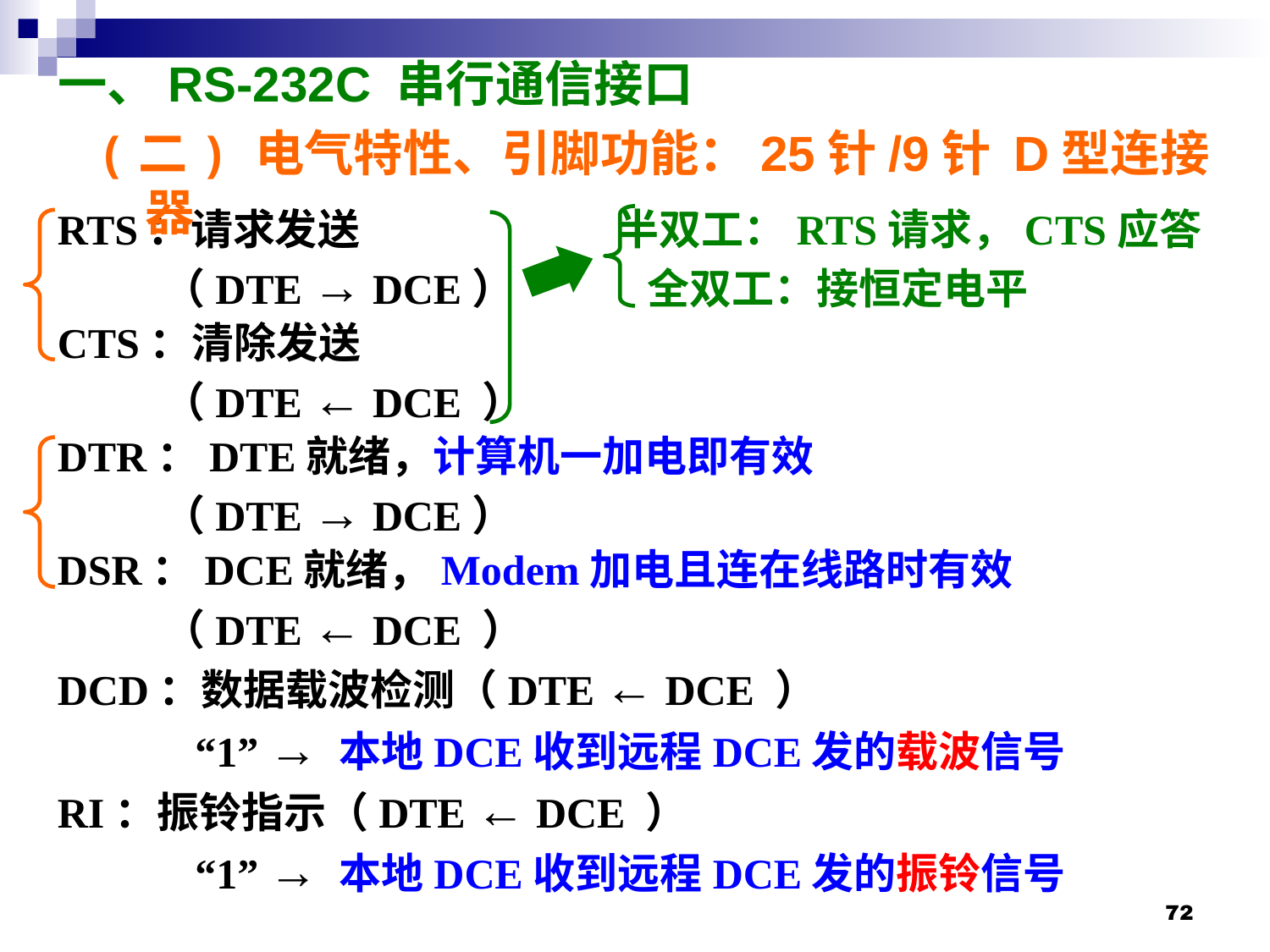

# 一、RS-232C 串行通信接口
(二) 电气特性、引脚功能：25针/9针 D型连接器
RTS：请求发送                           半双工：RTS请求，CTS应答
          （DTE → DCE）              全双工：接恒定电平
CTS：清除发送
          （DTE ← DCE ）
DTR：DTE就绪，计算机一加电即有效
          （DTE → DCE）
DSR：DCE就绪，Modem加电且连在线路时有效
          （DTE ← DCE ）
DCD：数据载波检测（DTE ← DCE ）
             “1” → 本地DCE收到远程DCE发的载波信号
RI：振铃指示（DTE ← DCE ）
             “1” → 本地DCE收到远程DCE发的振铃信号

72